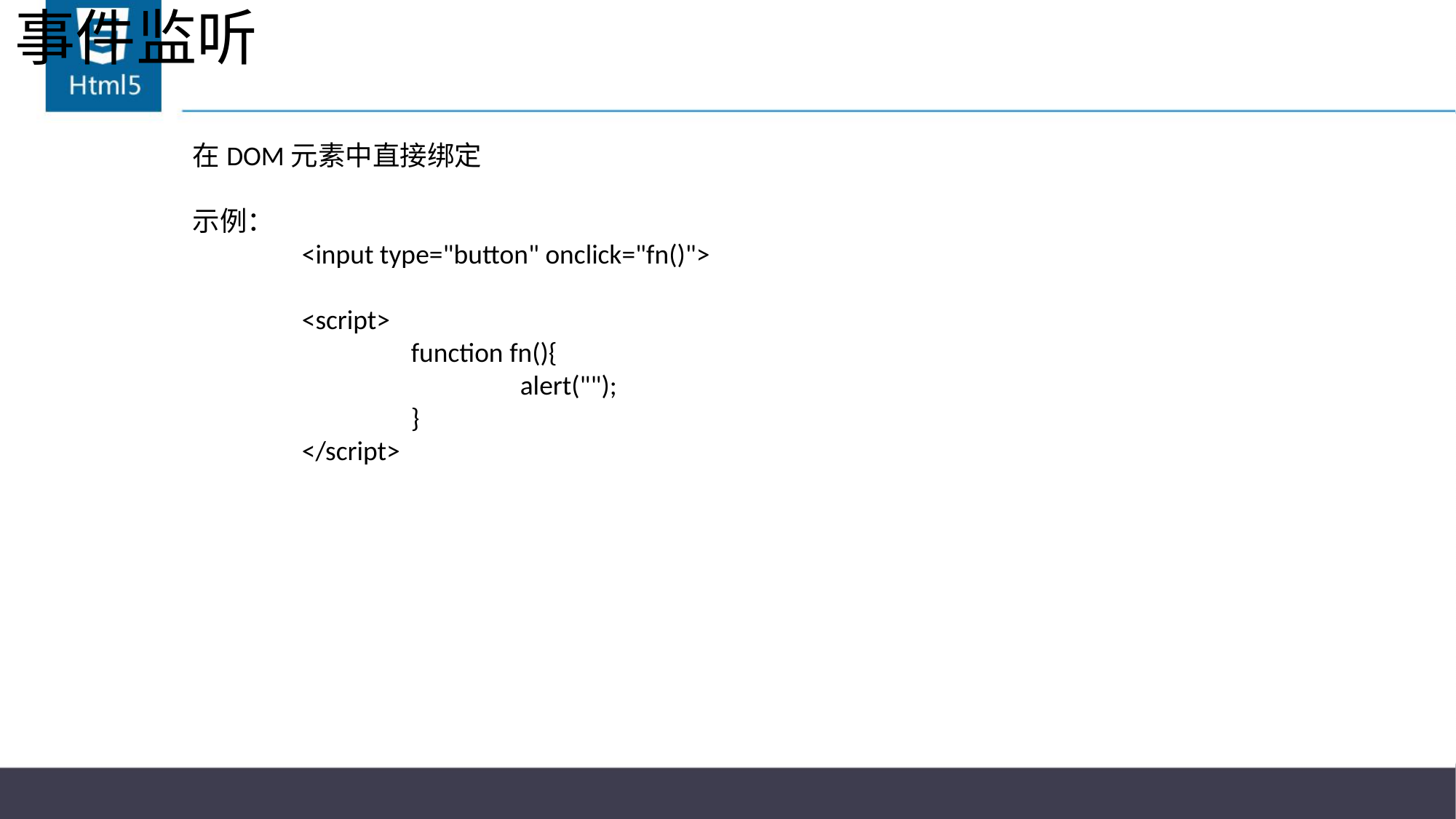

# 事件监听
在DOM元素中直接绑定

示例：
	<input type="button" onclick="fn()">

	<script>
		function fn(){
			alert("");
		}
	</script>